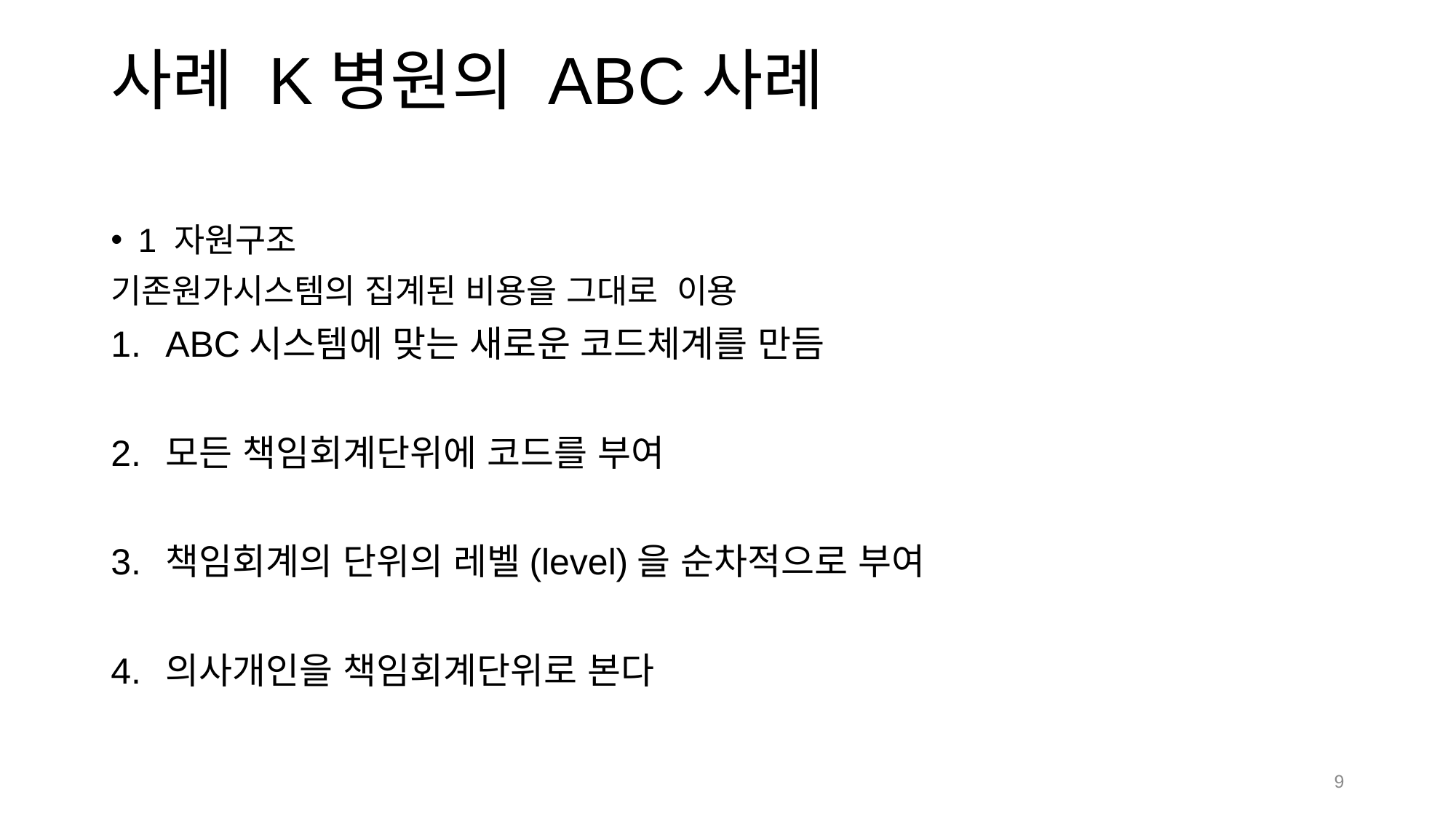

# 사례 K병원의 ABC사례
1 자원구조
기존원가시스템의 집계된 비용을 그대로  이용
ABC시스템에 맞는 새로운 코드체계를 만듬

모든 책임회계단위에 코드를 부여

책임회계의 단위의 레벨(level)을 순차적으로 부여

의사개인을 책임회계단위로 본다

9